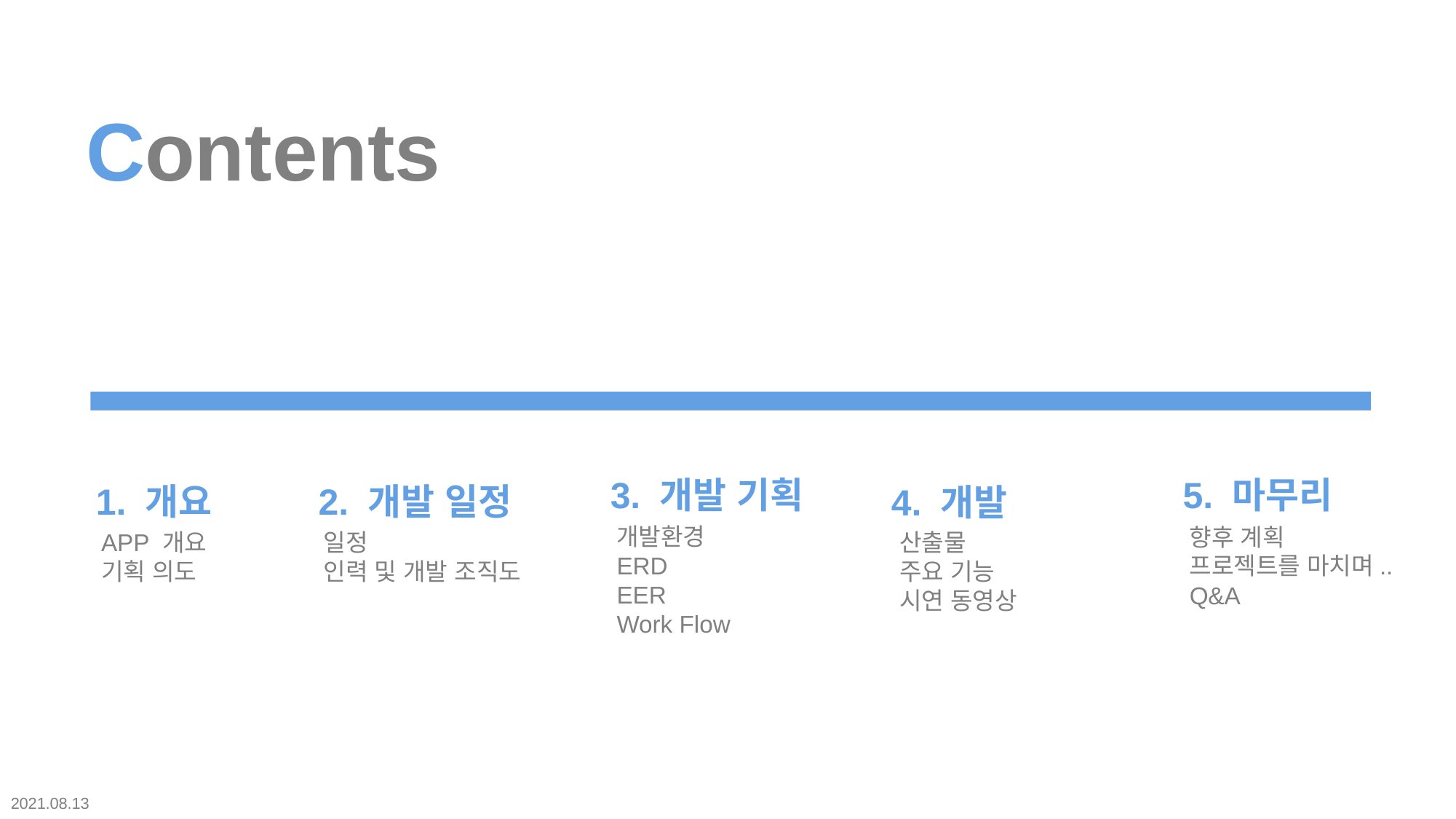

Contents

3. 개발 기획
5. 마무리
1. 개요
2. 개발 일정
4. 개발
개발환경
ERD
EER
Work Flow
향후 계획
프로젝트를 마치며..
Q&A
APP 개요
기획 의도
산출물
주요 기능
시연 동영상
일정
인력 및 개발 조직도
2021.08.13